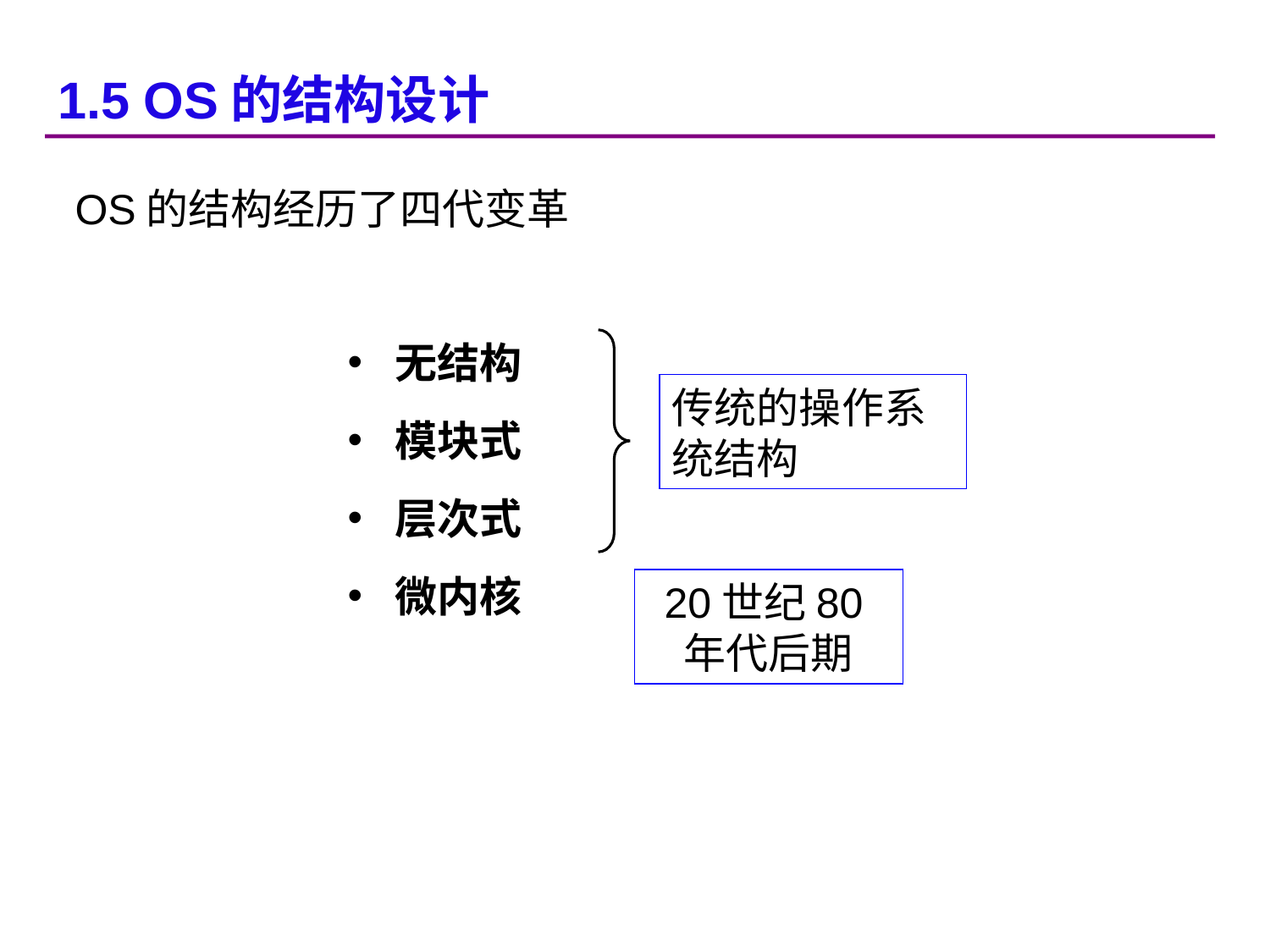

1.5 OS的结构设计

OS的结构经历了四代变革
无结构
模块式
层次式
微内核

传统的操作系统结构
20世纪80年代后期